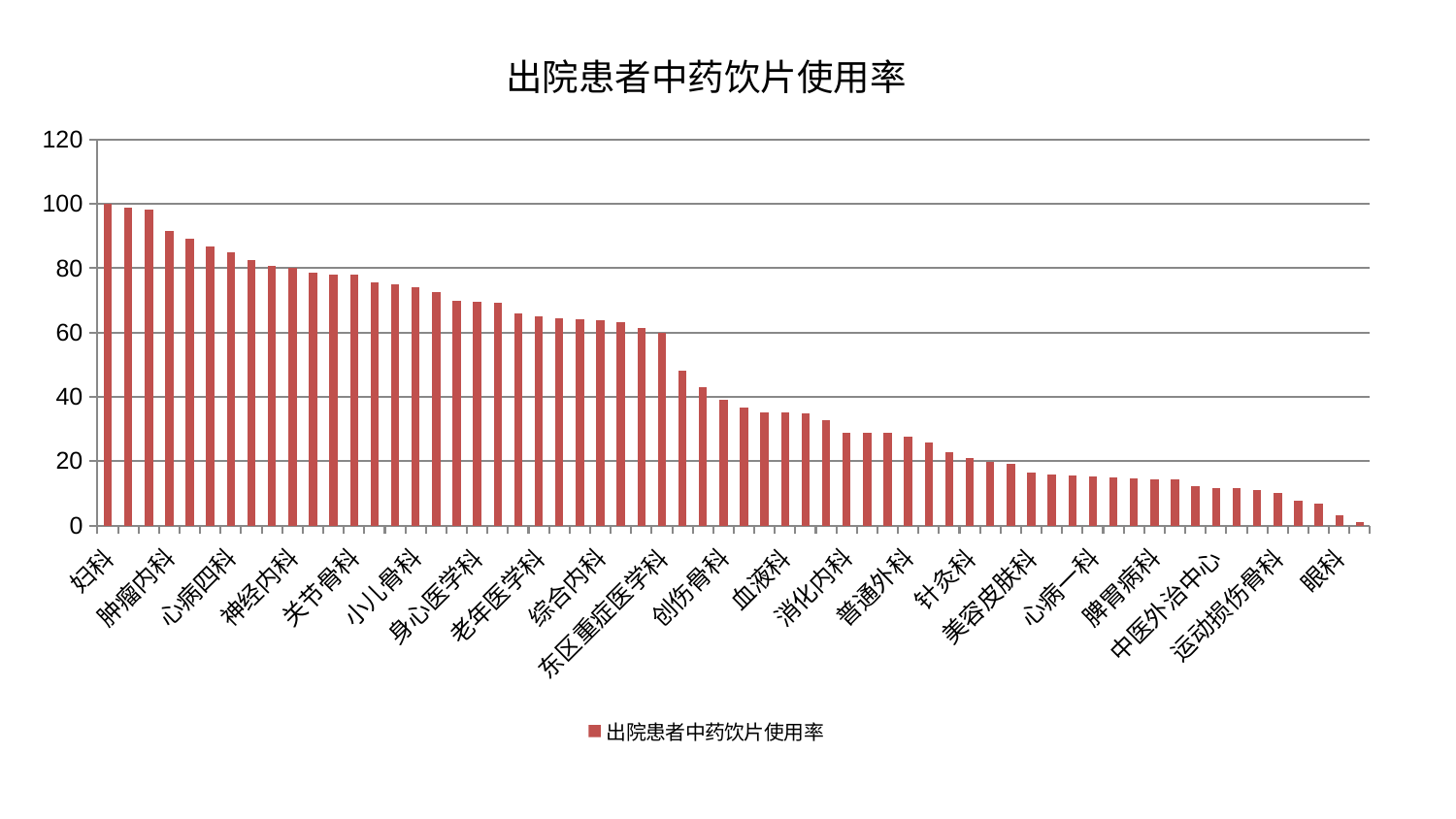

### Chart: 出院患者中药饮片使用率

| Category | 出院患者中药饮片使用率 |
|---|---|
| 妇科 | 99.99999999999999 |
| 周围血管科 | 98.84854293905323 |
| 脾胃科消化科合并 | 98.24099150755731 |
| 肿瘤内科 | 91.59700459763619 |
| 脑病二科 | 89.23080217677953 |
| 肝胆外科 | 86.8033452144059 |
| 心病四科 | 84.90056735864931 |
| 妇科妇二科合并 | 82.55126139035929 |
| 胸外科 | 80.63384655087798 |
| 神经内科 | 80.15823455850858 |
| 妇二科 | 78.50956860427026 |
| 心血管内科 | 78.02557188000182 |
| 关节骨科 | 77.9203989733636 |
| 西区重症医学科 | 75.63235003521503 |
| 脊柱骨科 | 74.9481296480665 |
| 小儿骨科 | 74.12455732844744 |
| 儿科 | 72.65902597586486 |
| 产科 | 70.02822043839356 |
| 身心医学科 | 69.43869087046644 |
| 骨科 | 69.33324746986344 |
| 脑病三科 | 66.02286203832134 |
| 老年医学科 | 64.94056420135274 |
| 微创骨科 | 64.44647347392421 |
| 医院 | 64.2480377079852 |
| 综合内科 | 63.97900365643754 |
| 中医经典科 | 63.366712091586514 |
| 脑病一科 | 61.428149905963174 |
| 东区重症医学科 | 59.9424594142455 |
| 小儿推拿科 | 48.24098946607971 |
| 东区肾病科 | 43.137973554148715 |
| 创伤骨科 | 39.11935926487121 |
| 泌尿外科 | 36.613128862698325 |
| 肾脏内科 | 35.17156015226598 |
| 血液科 | 35.04912179629085 |
| 皮肤科 | 34.7432262743072 |
| 肾病科 | 32.88111680185292 |
| 消化内科 | 28.97209791988774 |
| 呼吸内科 | 28.912330322149963 |
| 推拿科 | 28.677597375051832 |
| 普通外科 | 27.740016828481092 |
| 内分泌科 | 25.745132564416547 |
| 心病三科 | 22.78373652041412 |
| 针灸科 | 20.84808123057221 |
| 心病二科 | 19.64962559385961 |
| 神经外科 | 19.104030996132956 |
| 美容皮肤科 | 16.422191988273486 |
| 男科 | 15.747985303961954 |
| 显微骨科 | 15.686773314294086 |
| 心病一科 | 15.181040744559326 |
| 重症医学科 | 14.99003171845463 |
| 肛肠科 | 14.783467080626496 |
| 脾胃病科 | 14.457459732813371 |
| 康复科 | 14.312821687765616 |
| 乳腺甲状腺外科 | 12.21418321342073 |
| 中医外治中心 | 11.735881695864443 |
| 口腔科 | 11.481294304146942 |
| 治未病中心 | 10.887519095344395 |
| 运动损伤骨科 | 10.1198569250719 |
| 肝病科 | 7.762482842442545 |
| 风湿病科 | 6.729621862466019 |
| 眼科 | 3.2314967598515563 |
| 耳鼻喉科 | 1.1550440545501492 |
15